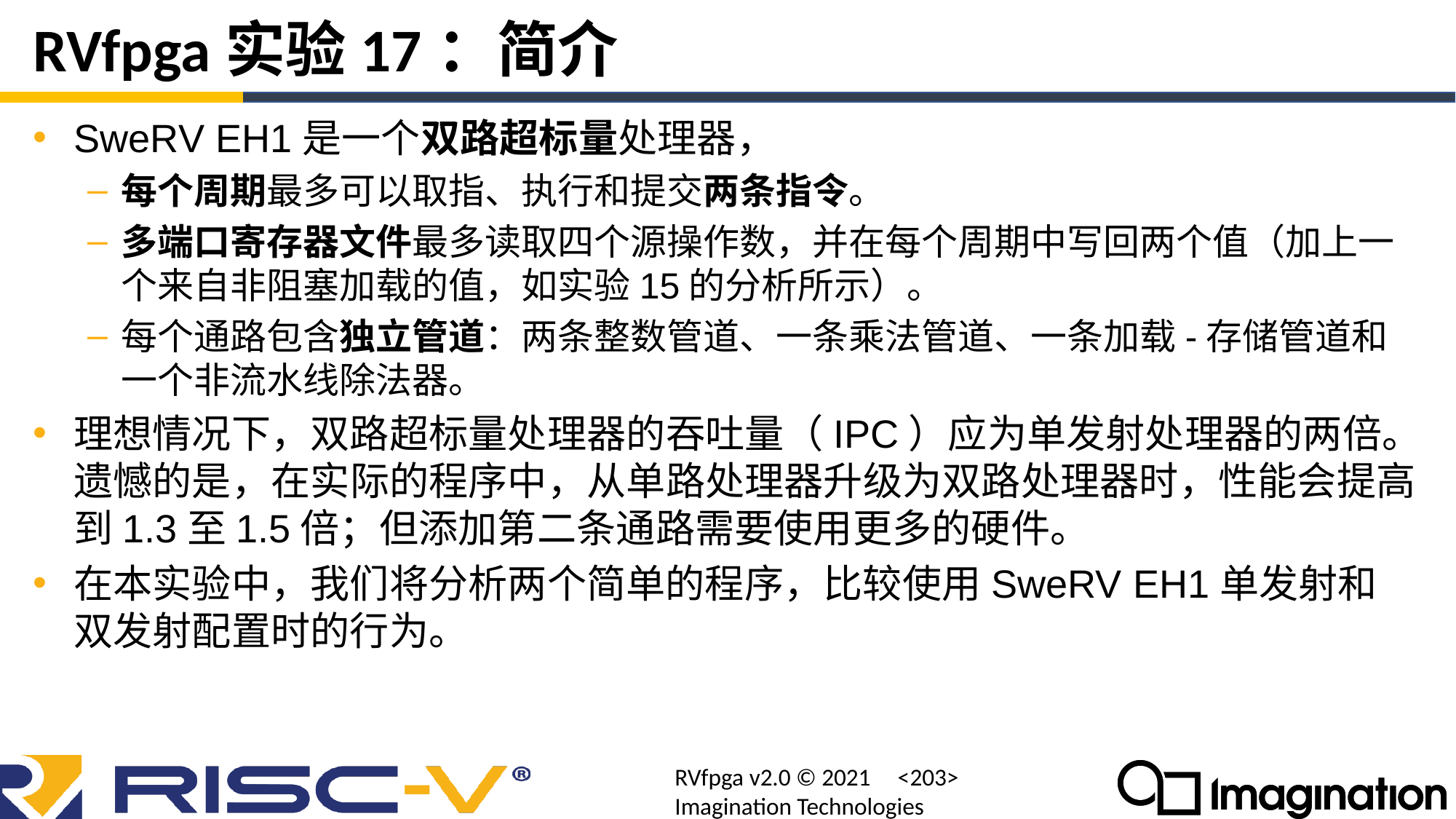

# RVfpga实验17：简介
SweRV EH1是一个双路超标量处理器，
每个周期最多可以取指、执行和提交两条指令。
多端口寄存器文件最多读取四个源操作数，并在每个周期中写回两个值（加上一个来自非阻塞加载的值，如实验15的分析所示）。
每个通路包含独立管道：两条整数管道、一条乘法管道、一条加载-存储管道和一个非流水线除法器。
理想情况下，双路超标量处理器的吞吐量（IPC）应为单发射处理器的两倍。遗憾的是，在实际的程序中，从单路处理器升级为双路处理器时，性能会提高到1.3至1.5倍；但添加第二条通路需要使用更多的硬件。
在本实验中，我们将分析两个简单的程序，比较使用SweRV EH1单发射和双发射配置时的行为。